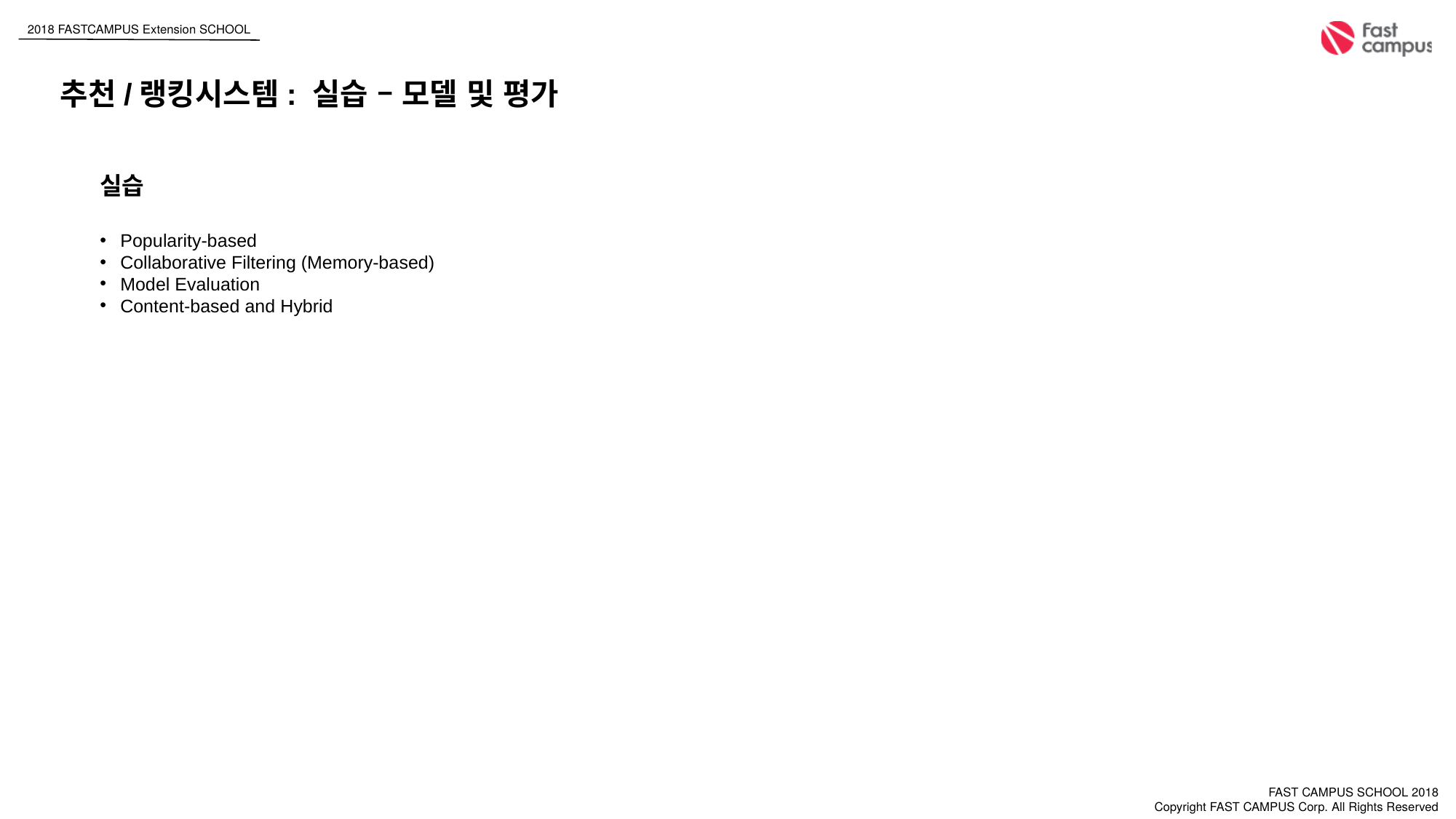

추천/랭킹시스템: 실습 – 모델 및 평가
실습

Popularity-based
Collaborative Filtering (Memory-based)
Model Evaluation
Content-based and Hybrid